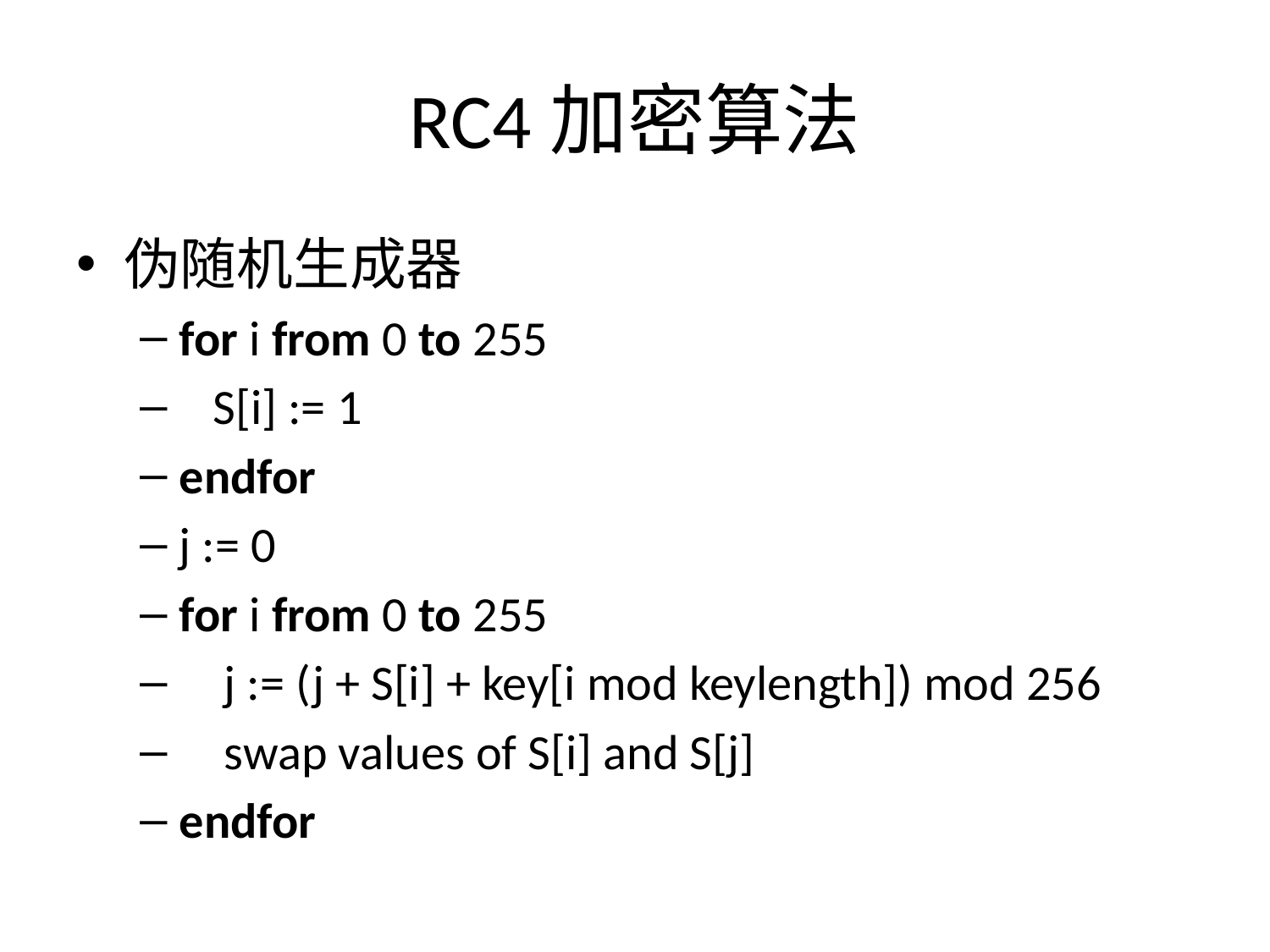

# RC4加密算法
伪随机生成器
for i from 0 to 255
   S[i] := 1
endfor
j := 0
for i from 0 to 255
    j := (j + S[i] + key[i mod keylength]) mod 256
    swap values of S[i] and S[j]
endfor